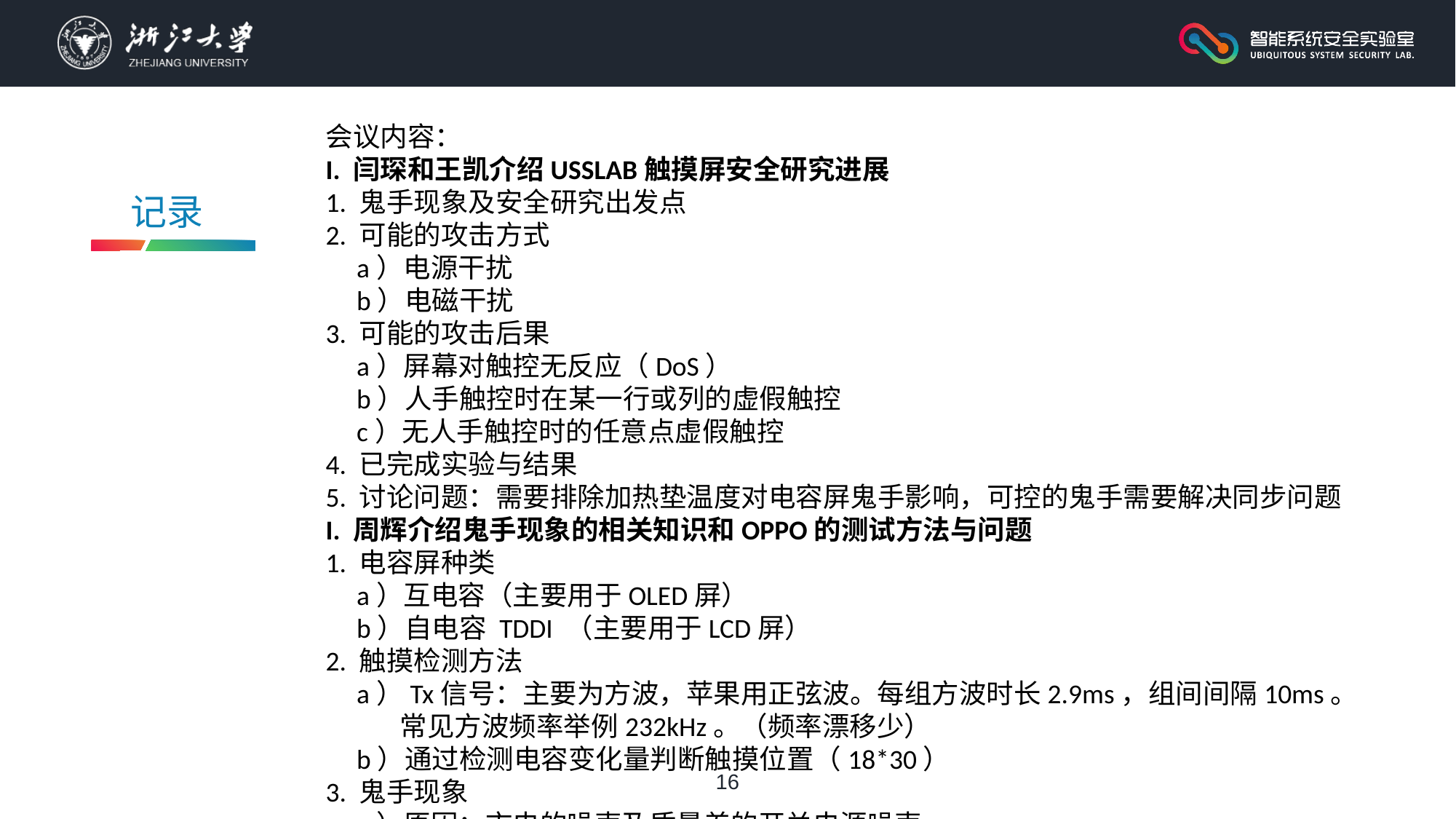

会议内容：
I. 闫琛和王凯介绍USSLAB触摸屏安全研究进展
1. 鬼手现象及安全研究出发点
2. 可能的攻击方式
     a）电源干扰
     b）电磁干扰
3. 可能的攻击后果
     a）屏幕对触控无反应（DoS）
     b）人手触控时在某一行或列的虚假触控
     c）无人手触控时的任意点虚假触控
4. 已完成实验与结果
5. 讨论问题：需要排除加热垫温度对电容屏鬼手影响，可控的鬼手需要解决同步问题
I. 周辉介绍鬼手现象的相关知识和OPPO的测试方法与问题
1. 电容屏种类
     a）互电容（主要用于OLED屏）
     b）自电容 TDDI （主要用于LCD屏）
2. 触摸检测方法
     a）Tx信号：主要为方波，苹果用正弦波。每组方波时长2.9ms，组间间隔10ms。
           常见方波频率举例232kHz。（频率漂移少）
     b）通过检测电容变化量判断触摸位置（18*30）
3. 鬼手现象
     a）原因：市电的噪声及质量差的开关电源噪声
     b）对直流电源影响：高频干扰（例如52 105 158 210k）及其谐波，甚至高频的宽频带底噪
     c）对电容屏影响：主要改变了GND，要改Tx比较困难
     d）对电容测量影响：改变电容值，可正可负
     c）特别强况：手未触碰屏幕时（1-2s）的鬼手现象发生于触摸屏的idle模式
4. 现有鬼手抵御方案
     a）Rx加滤波（效果一般）
     b）IC驱动电压提升（例如内部倍压，3V->6V）
     c）Tx跳频（例如93~246kHz间的8个频点），无法抵御高底噪
     d）IC内部固件滤波算法（较简单）
5. OPPO鬼手重现方法及问题
     a）收集差的充电器
     b）用信号发生器在USB的GND上注入白噪声(手触摸)
     c）模拟电网干扰的交流电，通过变压器升压到220V（无法完全模拟还原）
     d）日光灯的电磁干扰无法有效模拟
记录